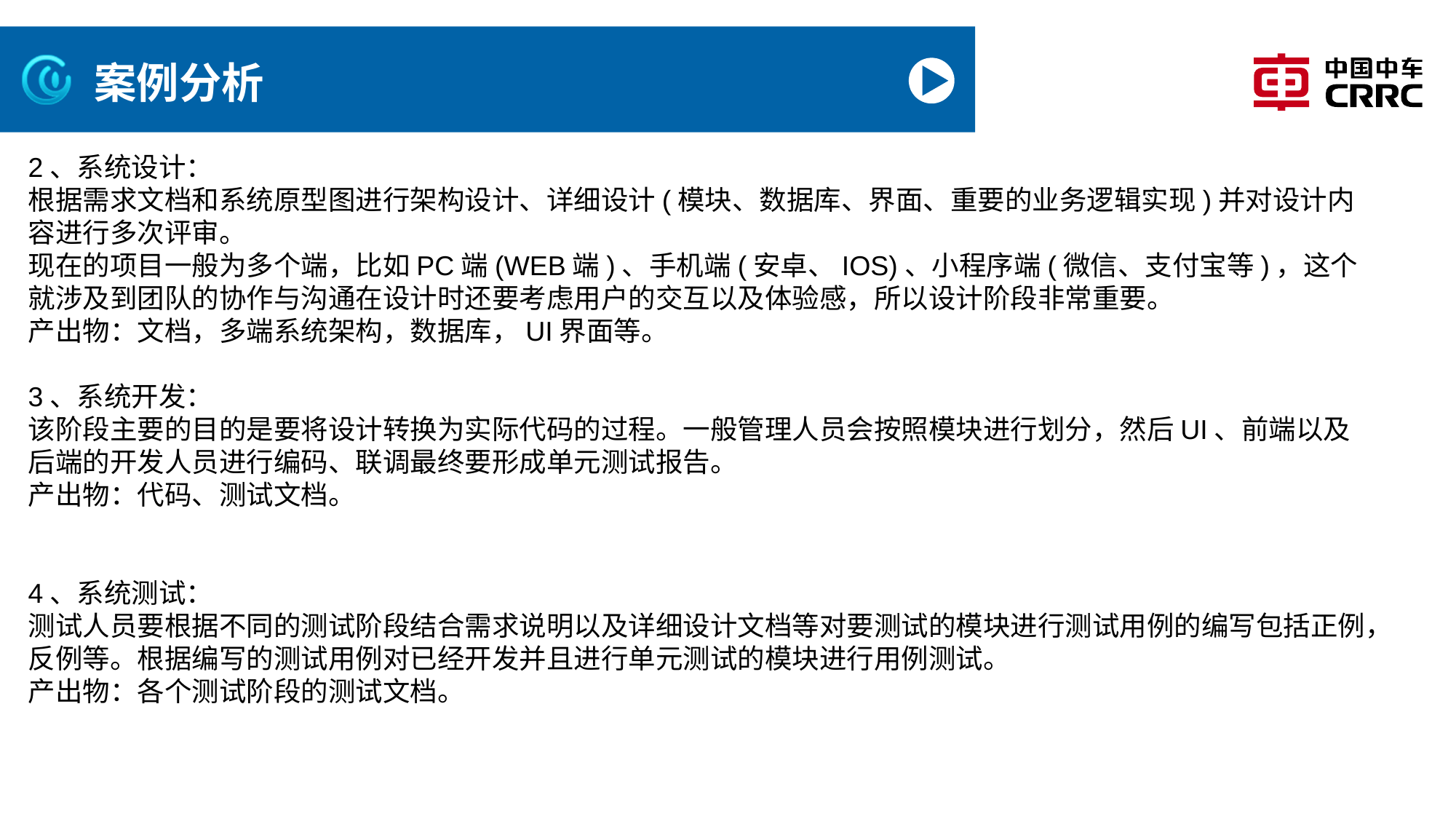

# 案例分析
2、系统设计：
根据需求文档和系统原型图进行架构设计、详细设计(模块、数据库、界面、重要的业务逻辑实现)并对设计内容进行多次评审。
现在的项目一般为多个端，比如PC端(WEB端)、手机端(安卓、IOS)、小程序端(微信、支付宝等)，这个就涉及到团队的协作与沟通在设计时还要考虑用户的交互以及体验感，所以设计阶段非常重要。
产出物：文档，多端系统架构，数据库，UI界面等。

3、系统开发：
该阶段主要的目的是要将设计转换为实际代码的过程。一般管理人员会按照模块进行划分，然后UI、前端以及后端的开发人员进行编码、联调最终要形成单元测试报告。
产出物：代码、测试文档。

4、系统测试：
测试人员要根据不同的测试阶段结合需求说明以及详细设计文档等对要测试的模块进行测试用例的编写包括正例，反例等。根据编写的测试用例对已经开发并且进行单元测试的模块进行用例测试。
产出物：各个测试阶段的测试文档。
101